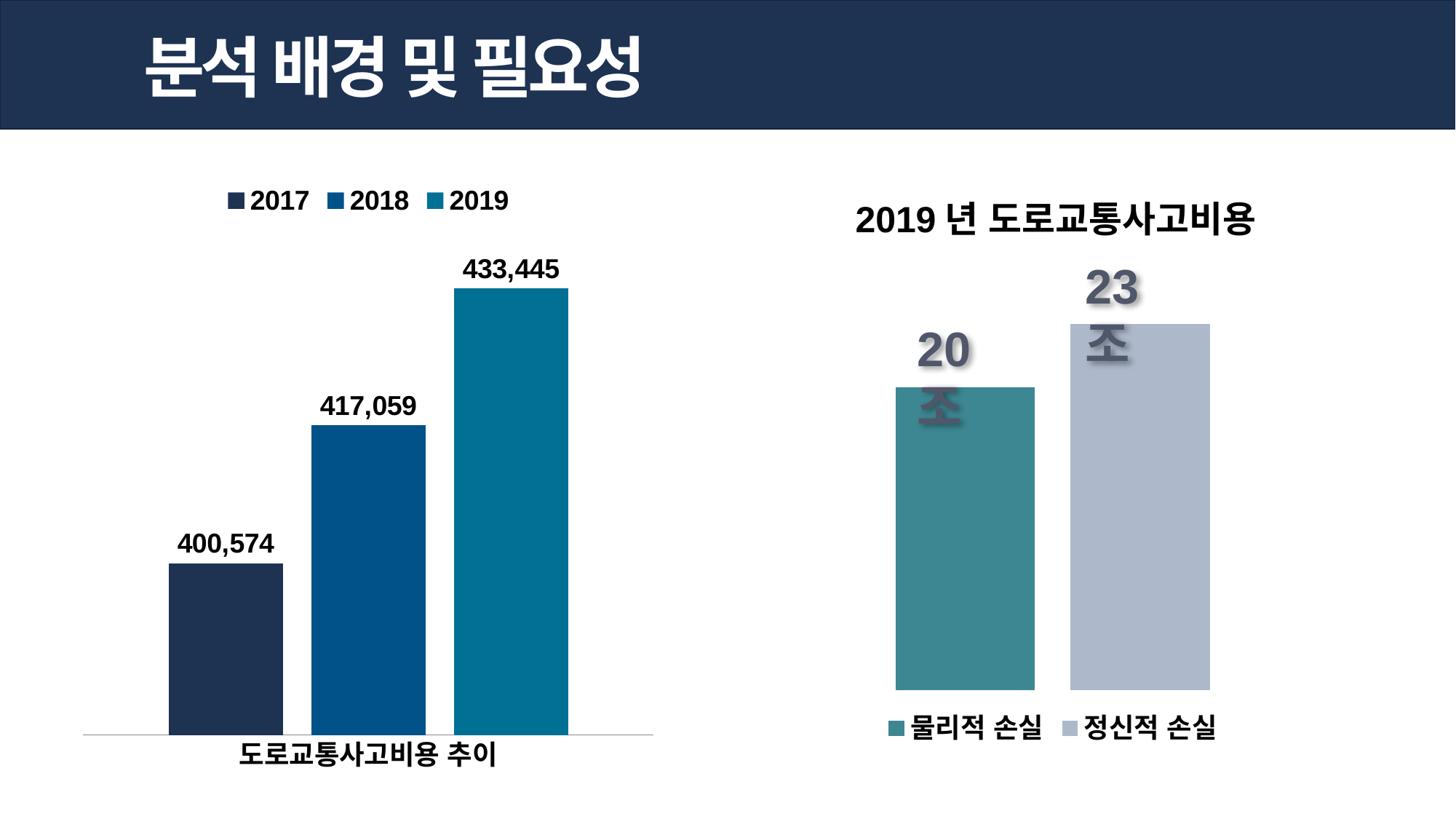

분석 배경 및 필요성

### Chart

| Category | 2017 | 2018 | 2019 |
|---|---|---|---|
| 도로교통사고비용 추이 | 400574.0 | 417059.0 | 433445.0 |
2019년 도로교통사고비용
23조

### Chart

| Category | 물리적 손실 | 정신적 손실 |
|---|---|---|
| 항목 1 | 19.0 | 23.0 |
20조